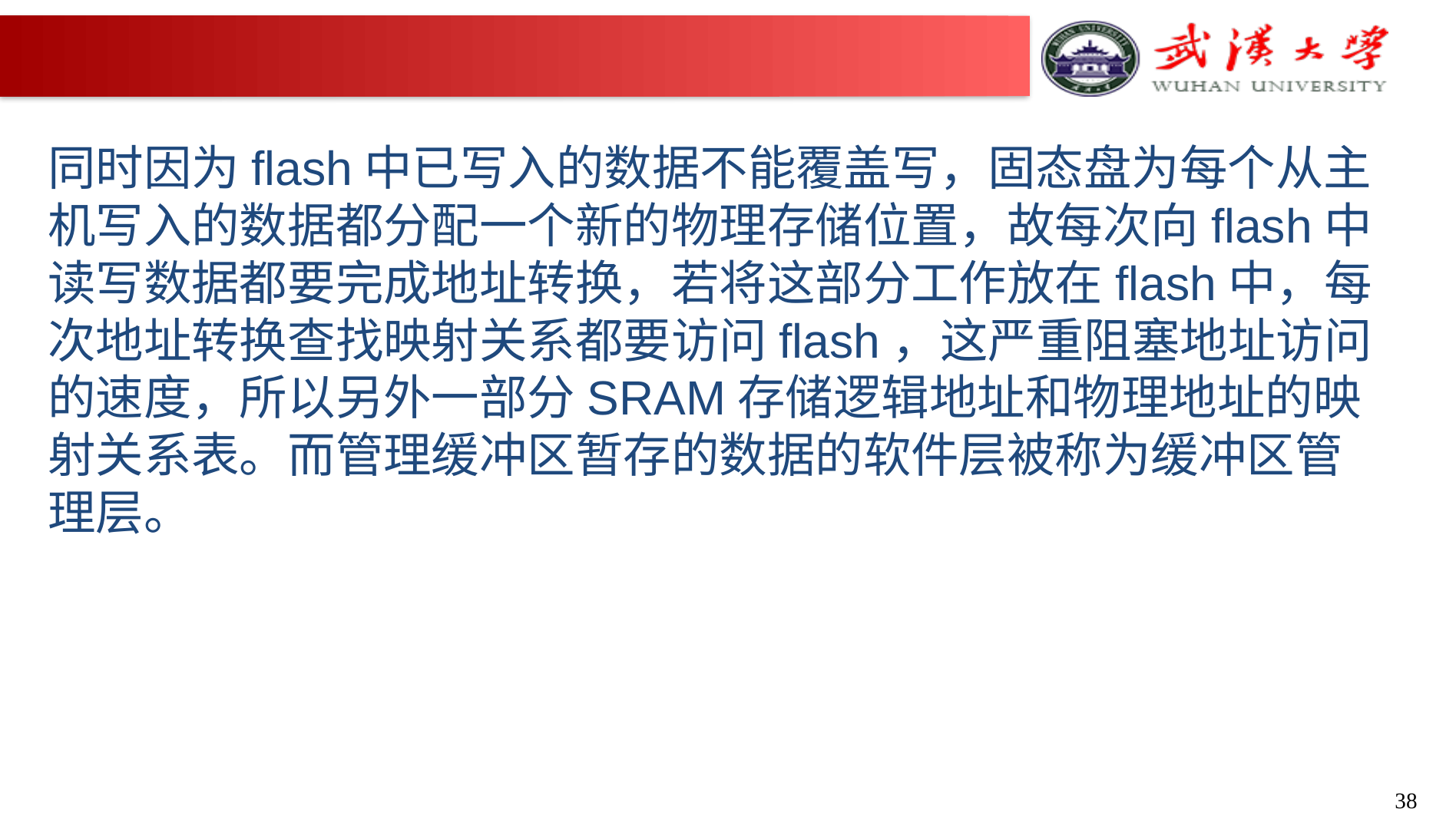

#
同时因为flash中已写入的数据不能覆盖写，固态盘为每个从主机写入的数据都分配一个新的物理存储位置，故每次向flash中读写数据都要完成地址转换，若将这部分工作放在flash中，每次地址转换查找映射关系都要访问flash，这严重阻塞地址访问的速度，所以另外一部分SRAM存储逻辑地址和物理地址的映射关系表。而管理缓冲区暂存的数据的软件层被称为缓冲区管理层。